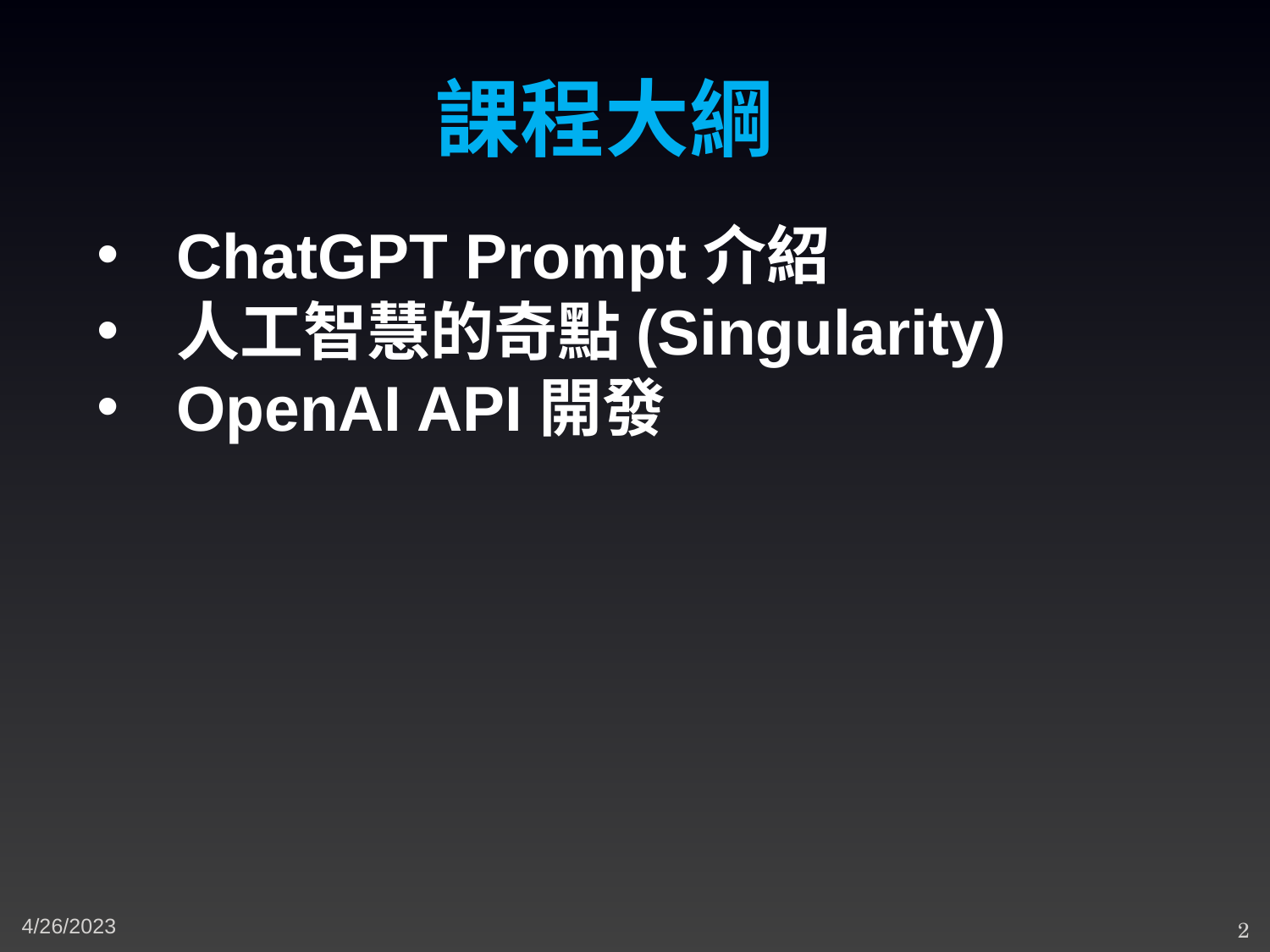

課程大綱
ChatGPT Prompt介紹
人工智慧的奇點(Singularity)
OpenAI API開發
4/26/2023
2